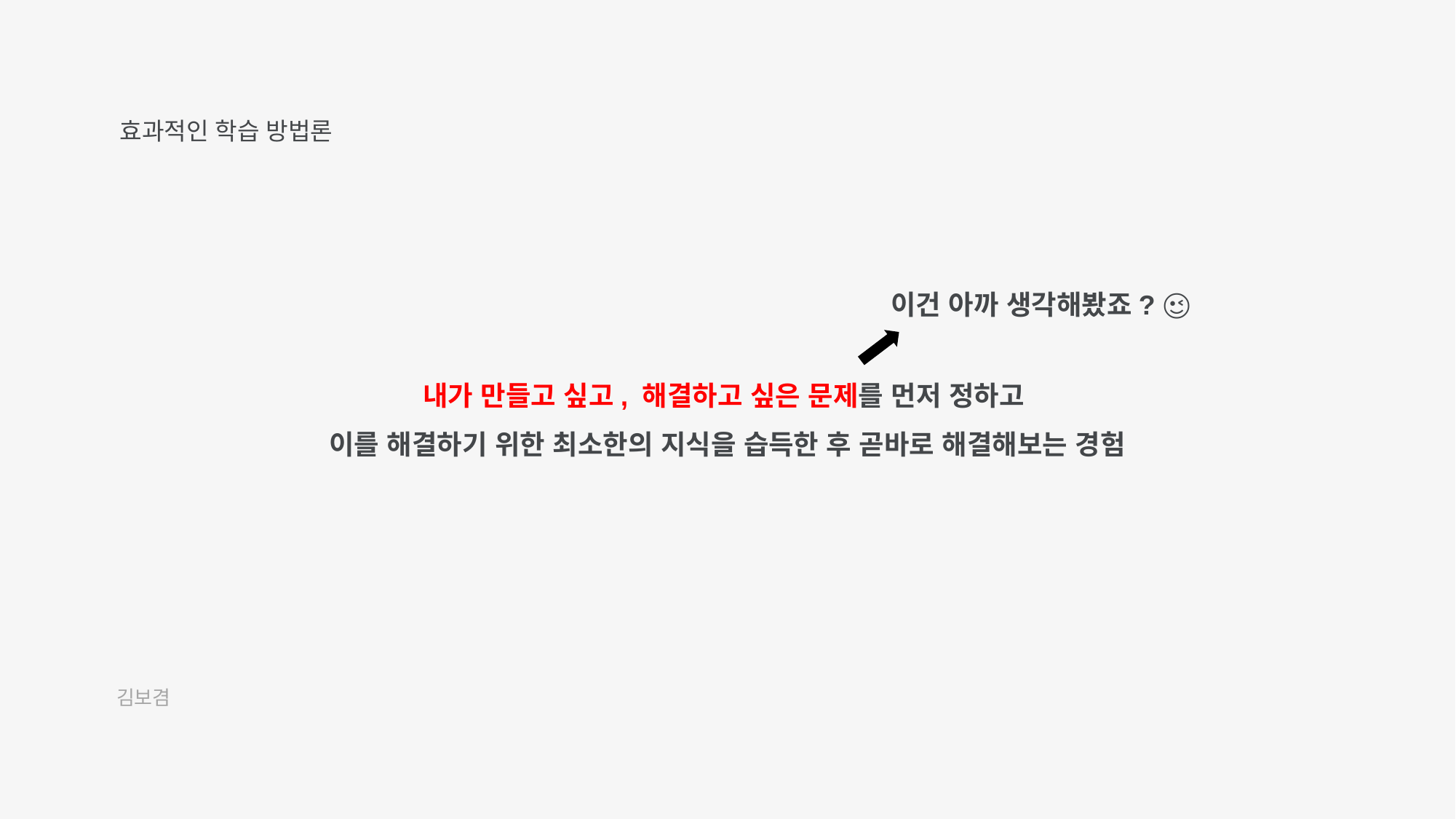

효과적인 학습 방법론
이건 아까 생각해봤죠? 😉

내가 만들고 싶고, 해결하고 싶은 문제를 먼저 정하고
이를 해결하기 위한 최소한의 지식을 습득한 후 곧바로 해결해보는 경험
김보겸